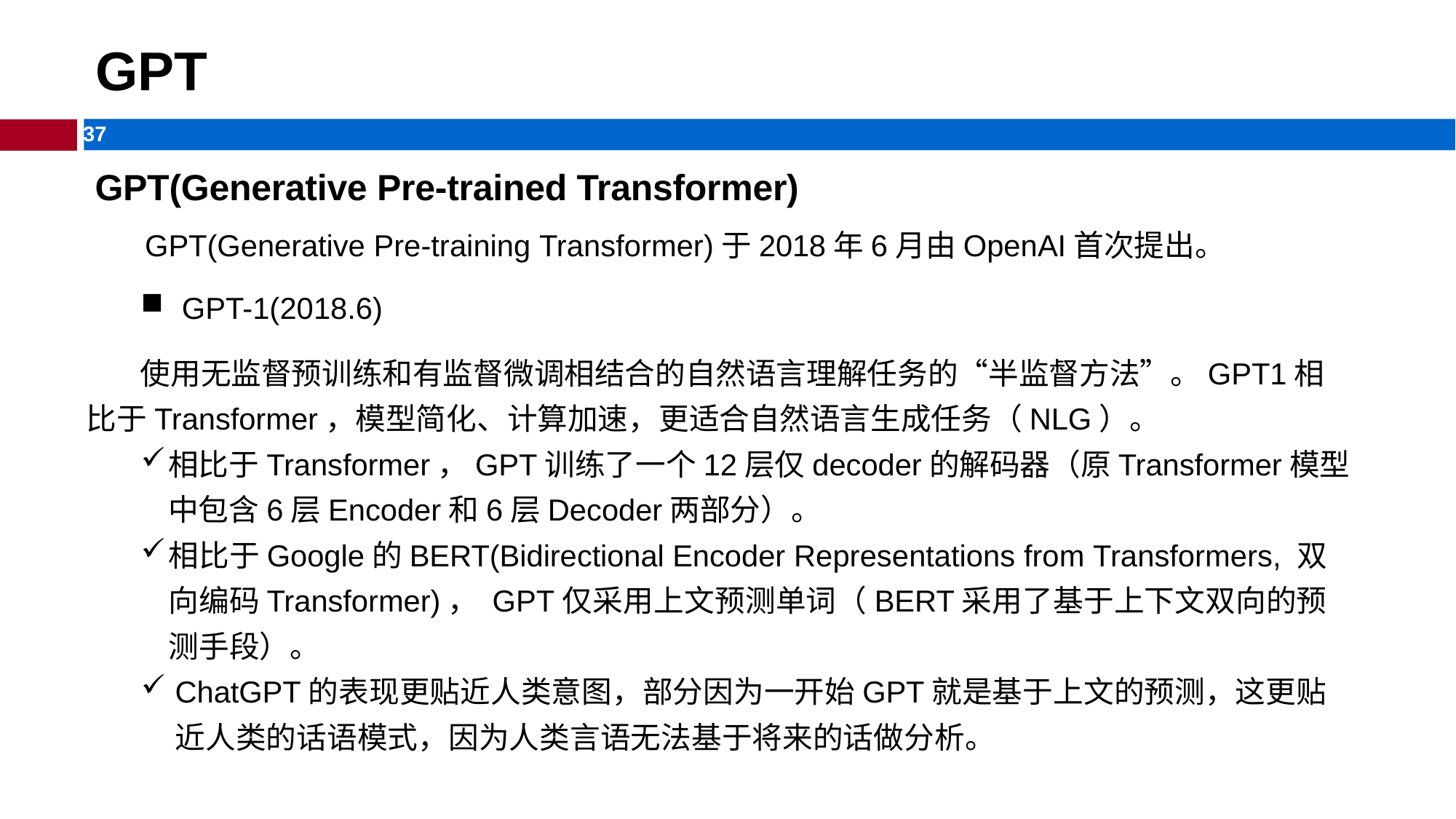

# GPT
GPT(Generative Pre-trained Transformer)
       GPT(Generative Pre-training Transformer)于2018年6月由OpenAI首次提出。
GPT-1(2018.6)
       使用无监督预训练和有监督微调相结合的自然语言理解任务的“半监督方法”。GPT1相比于Transformer，模型简化、计算加速，更适合自然语言生成任务（NLG）。
相比于Transformer，GPT训练了一个12层仅decoder的解码器（原Transformer模型中包含6层Encoder和6层Decoder两部分）。
相比于Google的BERT(Bidirectional Encoder Representations from Transformers, 双向编码Transformer)， GPT仅采用上文预测单词（BERT采用了基于上下文双向的预测手段）。
ChatGPT的表现更贴近人类意图，部分因为一开始GPT就是基于上文的预测，这更贴近人类的话语模式，因为人类言语无法基于将来的话做分析。